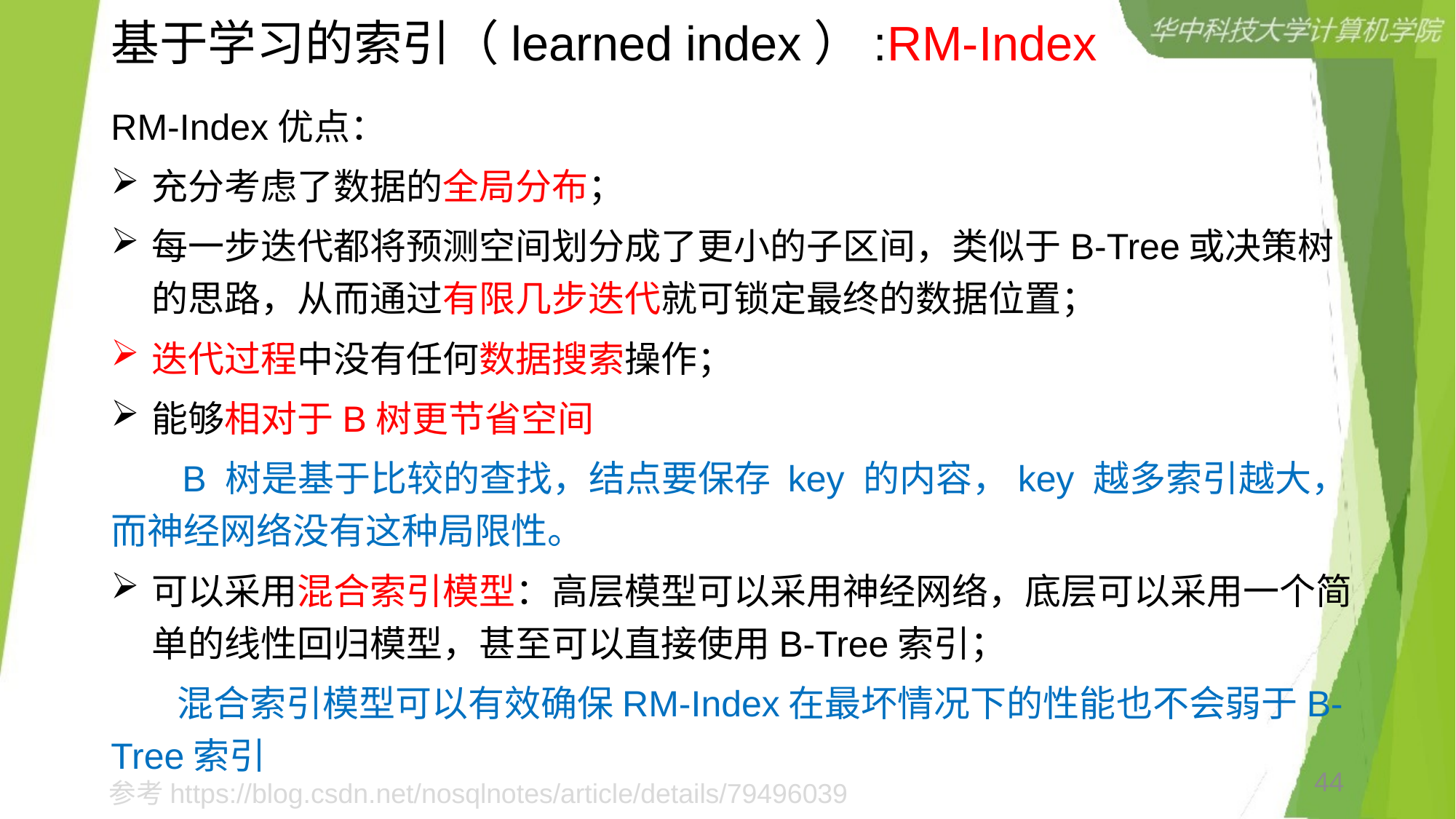

# 基于学习的索引（learned index）:RM-Index
RM-Index优点：
充分考虑了数据的全局分布；
每一步迭代都将预测空间划分成了更小的子区间，类似于B-Tree或决策树的思路，从而通过有限几步迭代就可锁定最终的数据位置；
迭代过程中没有任何数据搜索操作；
能够相对于B树更节省空间
       B 树是基于比较的查找，结点要保存 key 的内容，key 越多索引越大，而神经网络没有这种局限性。
可以采用混合索引模型：高层模型可以采用神经网络，底层可以采用一个简单的线性回归模型，甚至可以直接使用B-Tree索引；
       混合索引模型可以有效确保RM-Index在最坏情况下的性能也不会弱于B-Tree索引
44
参考https://blog.csdn.net/nosqlnotes/article/details/79496039